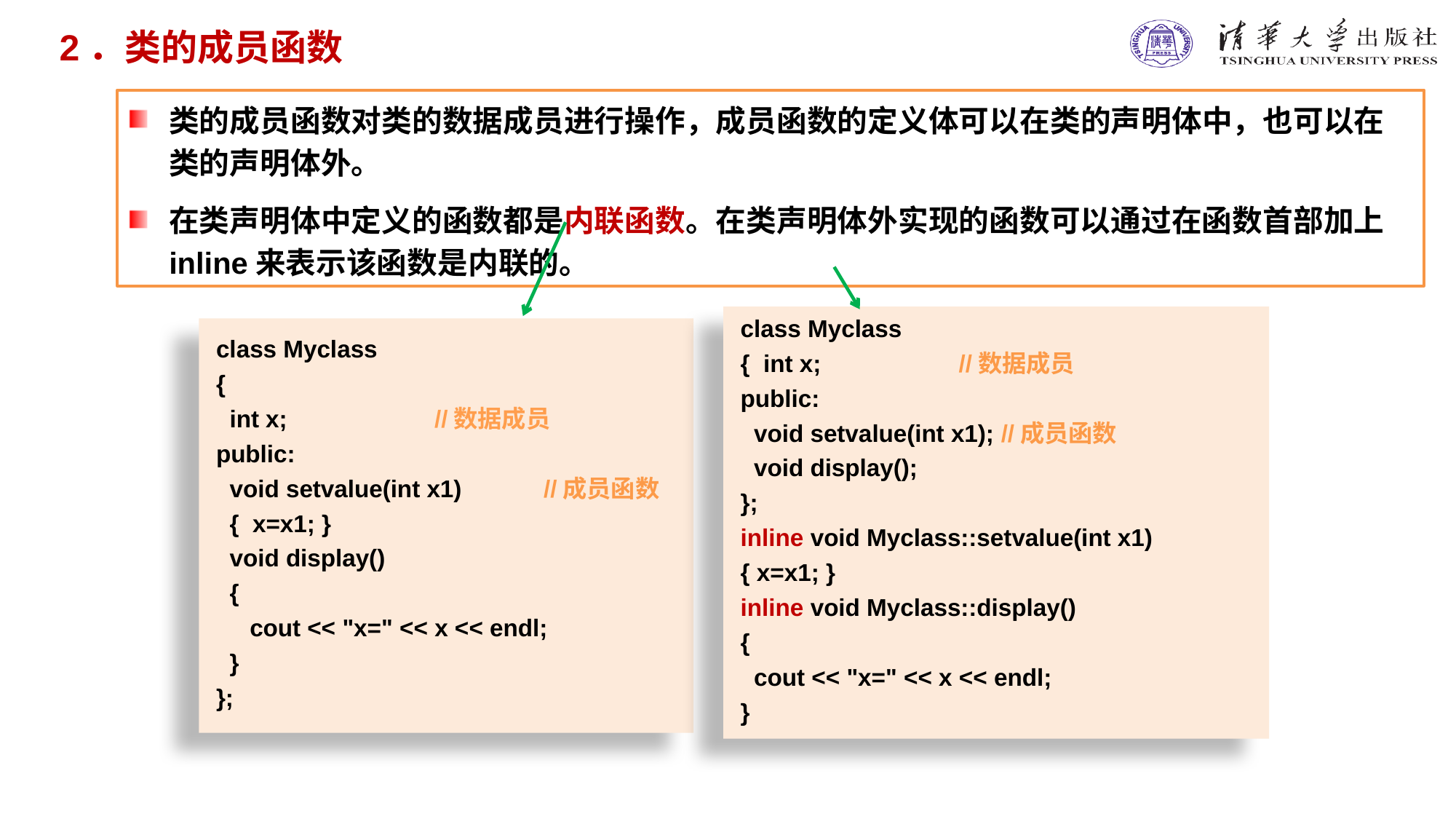

2．类的成员函数
类的成员函数对类的数据成员进行操作，成员函数的定义体可以在类的声明体中，也可以在类的声明体外。
在类声明体中定义的函数都是内联函数。在类声明体外实现的函数可以通过在函数首部加上inline来表示该函数是内联的。
class Myclass
{
  int x;		//数据成员
public:
  void setvalue(int x1)	//成员函数
  {  x=x1; }
  void display()
  {
     cout << "x=" << x << endl;
  }
};
class Myclass
{  int x;		//数据成员
public:
  void setvalue(int x1); //成员函数
  void display();
};
inline void Myclass::setvalue(int x1)
{ x=x1; }
inline void Myclass::display()
{
  cout << "x=" << x << endl;
}